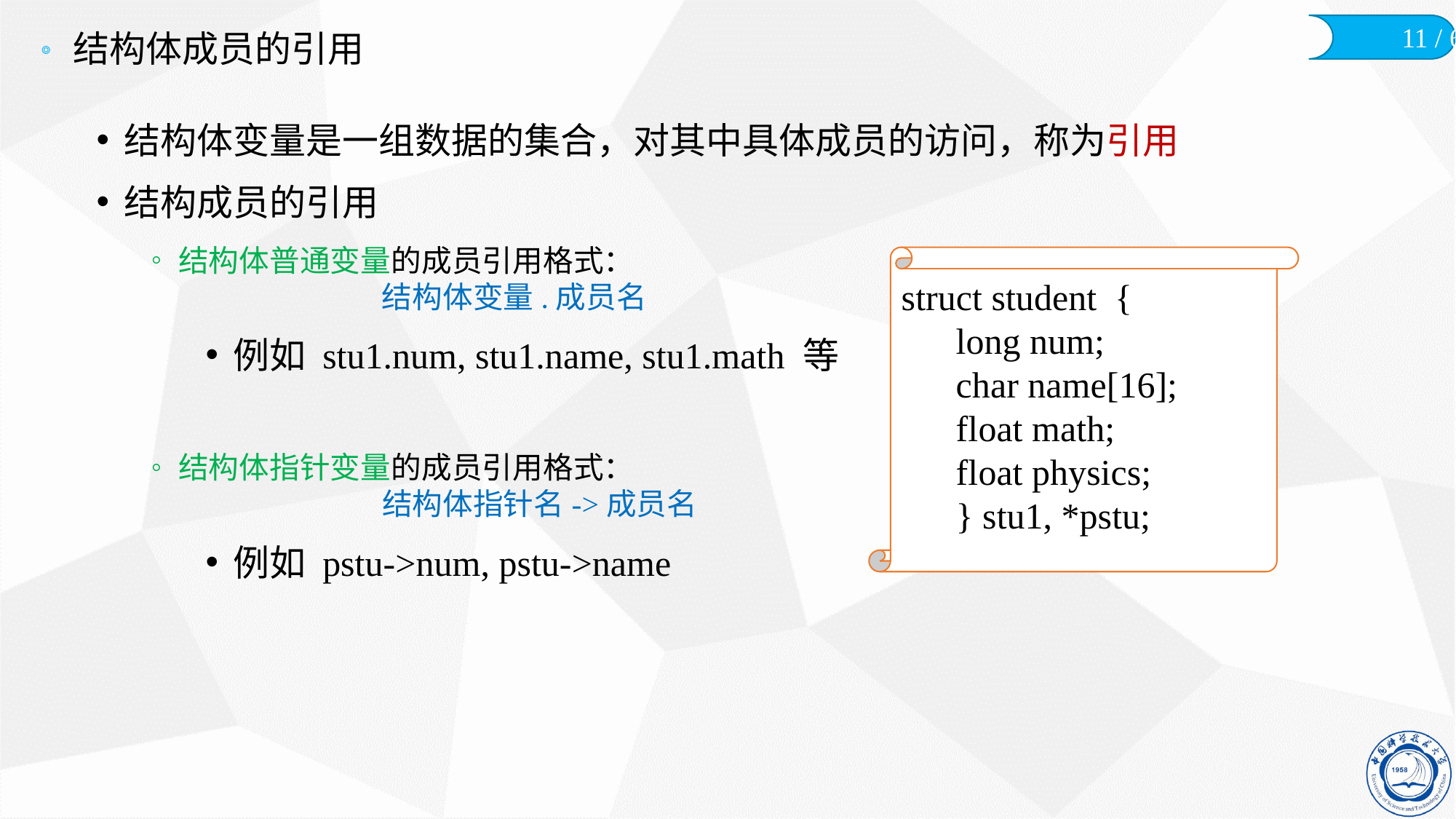

# 结构体成员的引用
结构体变量是一组数据的集合，对其中具体成员的访问，称为引用
结构成员的引用
结构体普通变量的成员引用格式：
	结构体变量.成员名
例如 stu1.num, stu1.name, stu1.math 等

结构体指针变量的成员引用格式：
	结构体指针名->成员名
例如 pstu->num, pstu->name
struct student  {
long num;
char name[16];
float math;
float physics;
} stu1, *pstu;